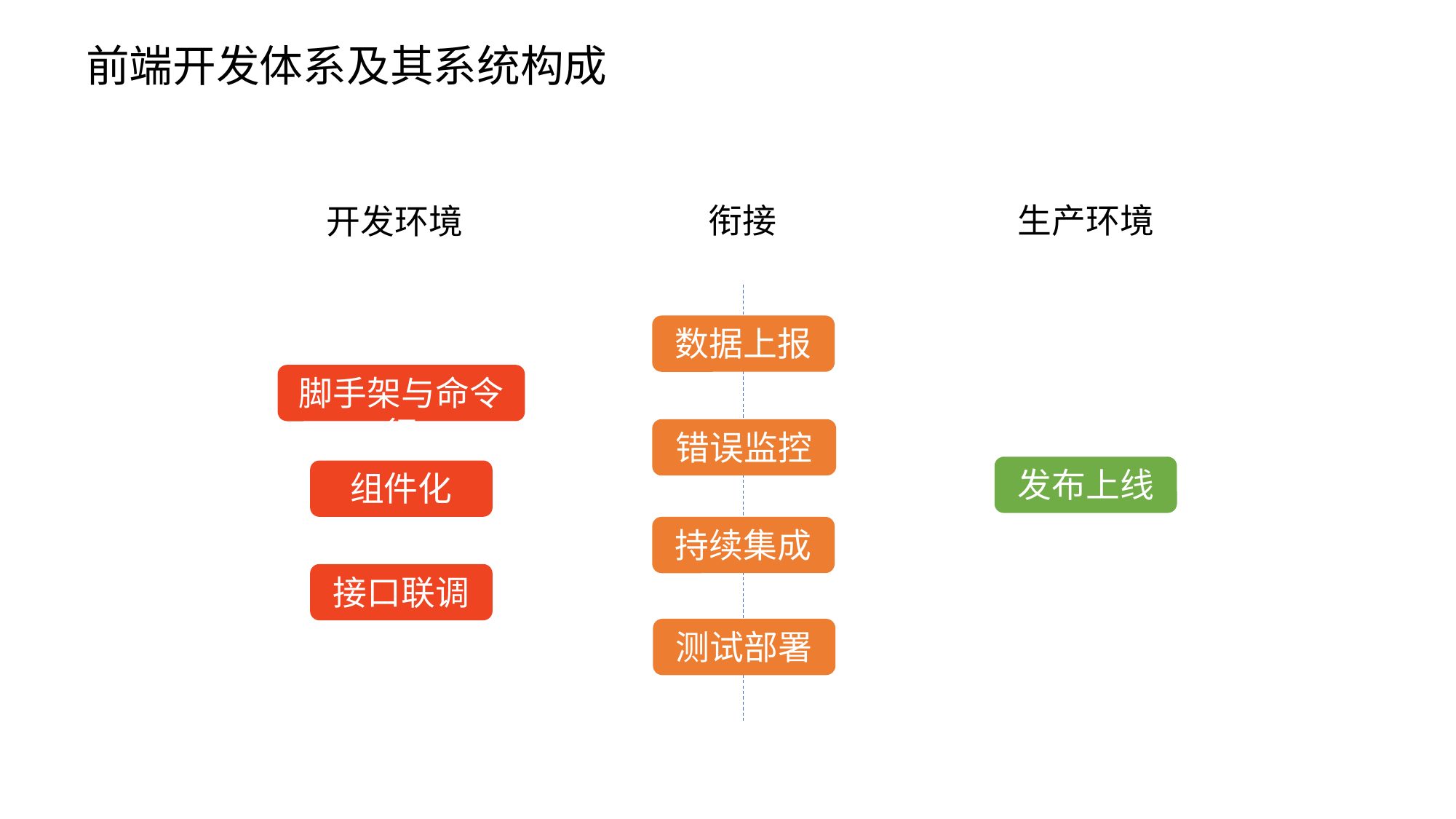

# 前端开发体系及其系统构成
衔接
生产环境
开发环境
数据上报
脚手架与命令行
错误监控
发布上线
组件化
持续集成
接口联调
测试部署